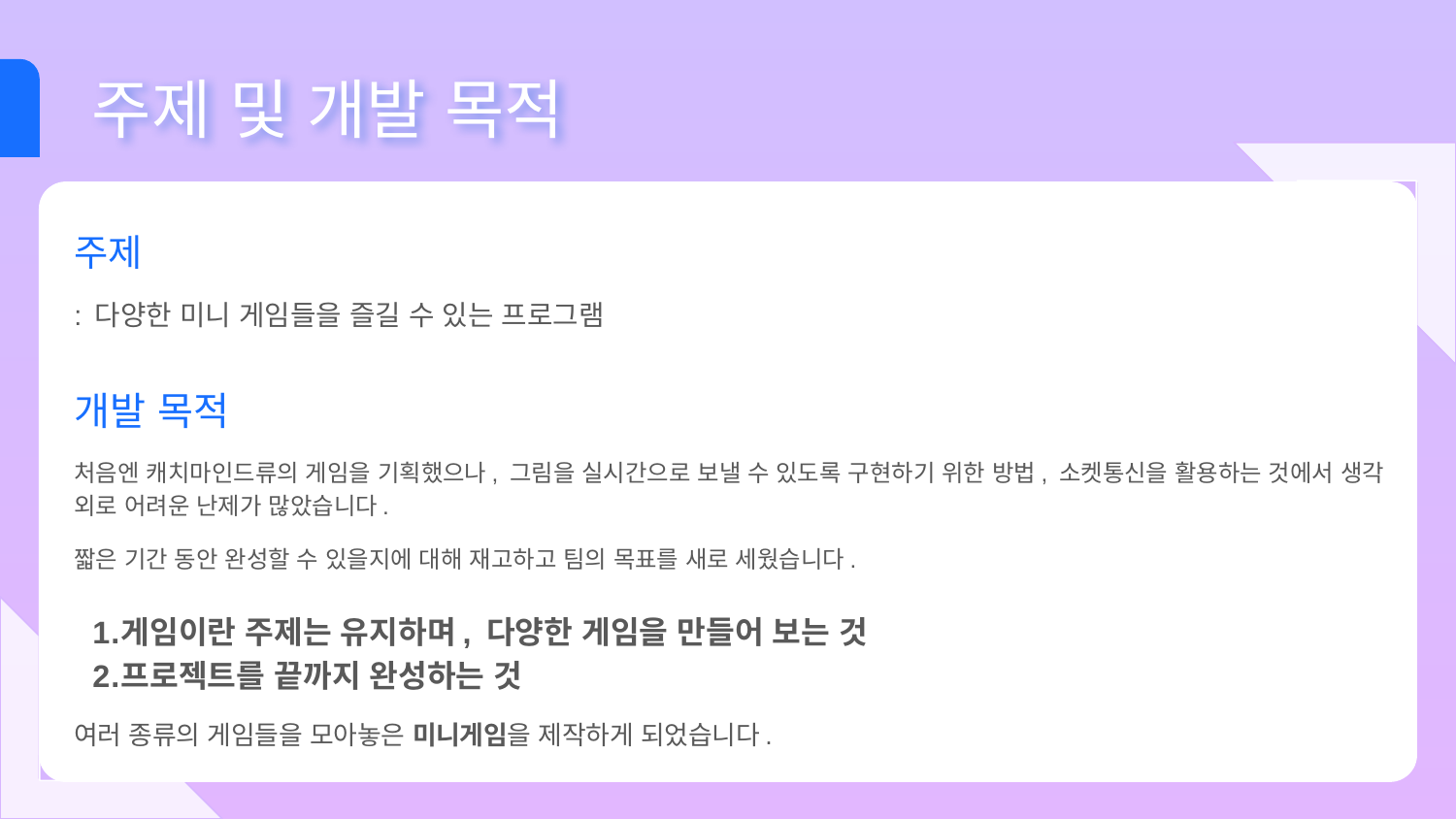

# 주제 및 개발 목적

주제
: 다양한 미니 게임들을 즐길 수 있는 프로그램
개발 목적
처음엔 캐치마인드류의 게임을 기획했으나, 그림을 실시간으로 보낼 수 있도록 구현하기 위한 방법, 소켓통신을 활용하는 것에서 생각 외로 어려운 난제가 많았습니다.
짧은 기간 동안 완성할 수 있을지에 대해 재고하고 팀의 목표를 새로 세웠습니다.
게임이란 주제는 유지하며, 다양한 게임을 만들어 보는 것
프로젝트를 끝까지 완성하는 것
여러 종류의 게임들을 모아놓은 미니게임을 제작하게 되었습니다.